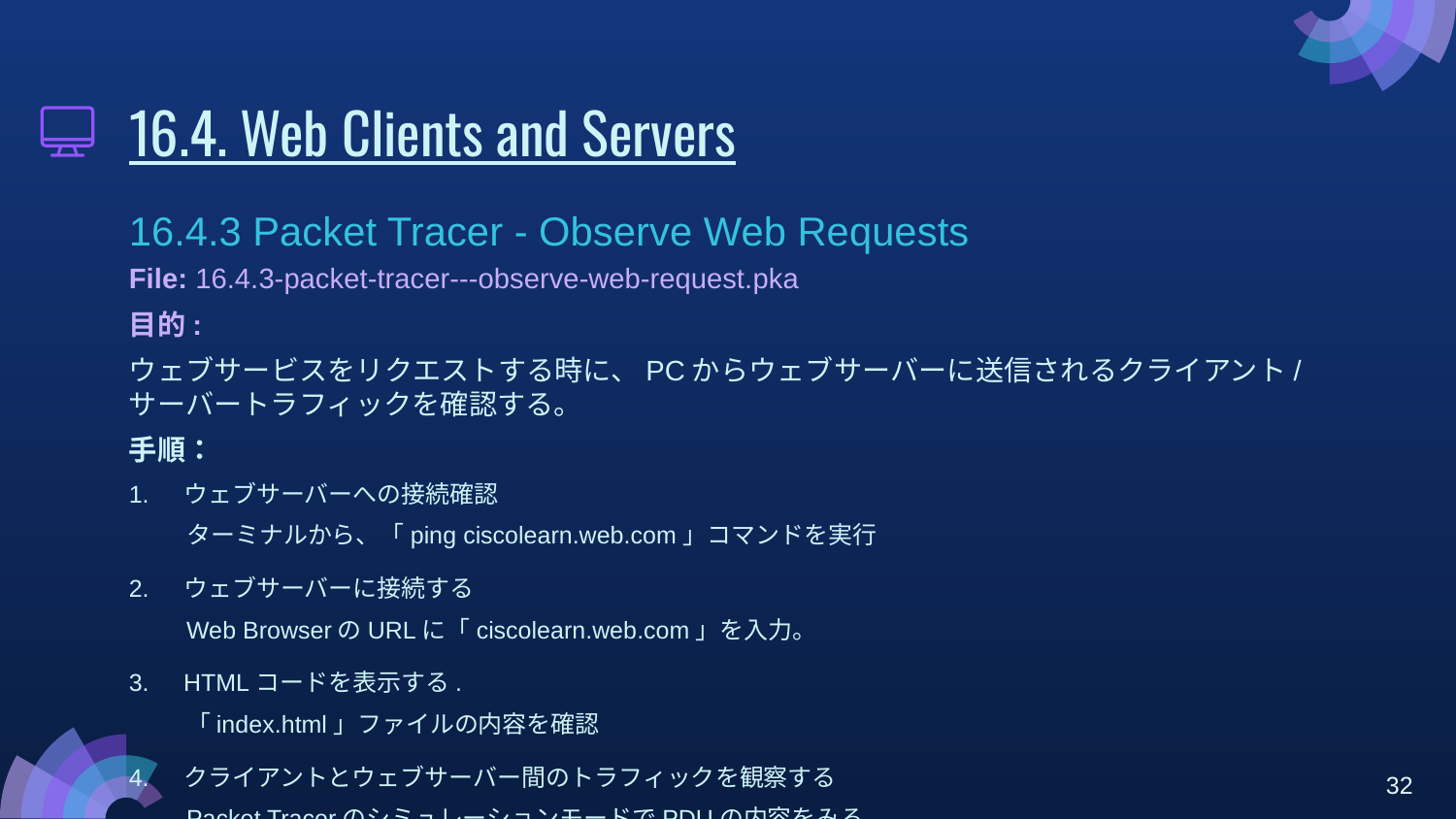

# 16.4. Web Clients and Servers

16.4.3 Packet Tracer - Observe Web Requests
File: 16.4.3-packet-tracer---observe-web-request.pka
目的:
ウェブサービスをリクエストする時に、PCからウェブサーバーに送信されるクライアント/サーバートラフィックを確認する。
手順：
ウェブサーバーへの接続確認
ターミナルから、「ping ciscolearn.web.com」コマンドを実行
ウェブサーバーに接続する
Web BrowserのURLに「ciscolearn.web.com」を入力。
HTMLコードを表示する.
「index.html」ファイルの内容を確認
クライアントとウェブサーバー間のトラフィックを観察する
Packet TracerのシミュレーションモードでPDUの内容をみる。
32